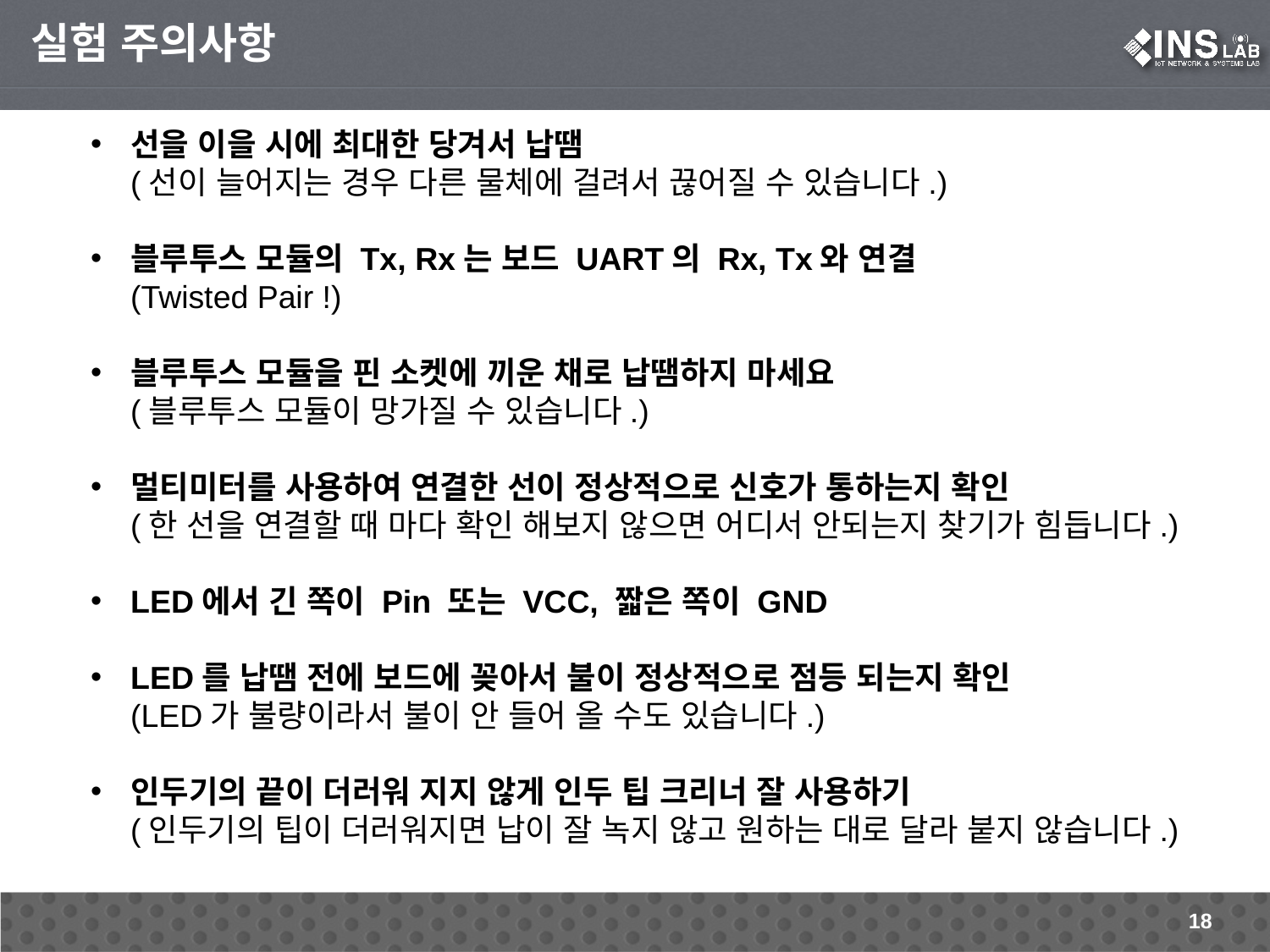

실험 주의사항
선을 이을 시에 최대한 당겨서 납땜
(선이 늘어지는 경우 다른 물체에 걸려서 끊어질 수 있습니다.)

블루투스 모듈의 Tx, Rx는 보드 UART의 Rx, Tx와 연결
(Twisted Pair !)

블루투스 모듈을 핀 소켓에 끼운 채로 납땜하지 마세요
(블루투스 모듈이 망가질 수 있습니다.)

멀티미터를 사용하여 연결한 선이 정상적으로 신호가 통하는지 확인
(한 선을 연결할 때 마다 확인 해보지 않으면 어디서 안되는지 찾기가 힘듭니다.)

LED에서 긴 쪽이 Pin 또는 VCC, 짧은 쪽이 GND

LED를 납땜 전에 보드에 꽂아서 불이 정상적으로 점등 되는지 확인
(LED가 불량이라서 불이 안 들어 올 수도 있습니다.)

인두기의 끝이 더러워 지지 않게 인두 팁 크리너 잘 사용하기
(인두기의 팁이 더러워지면 납이 잘 녹지 않고 원하는 대로 달라 붙지 않습니다.)
18